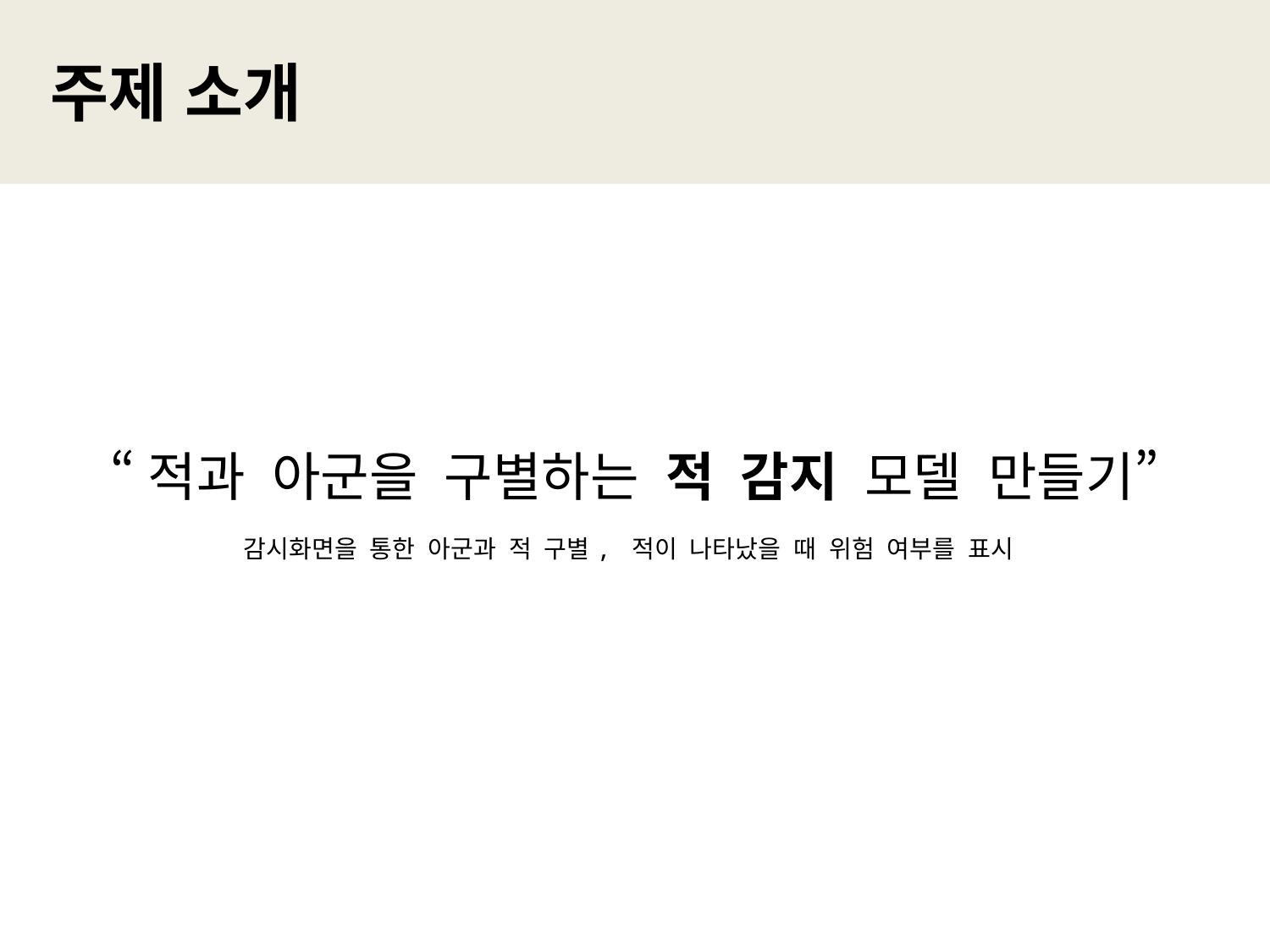

주제 소개
“적과 아군을 구별하는 적 감지 모델 만들기”
감시화면을 통한 아군과 적 구별, 적이 나타났을 때 위험 여부를 표시